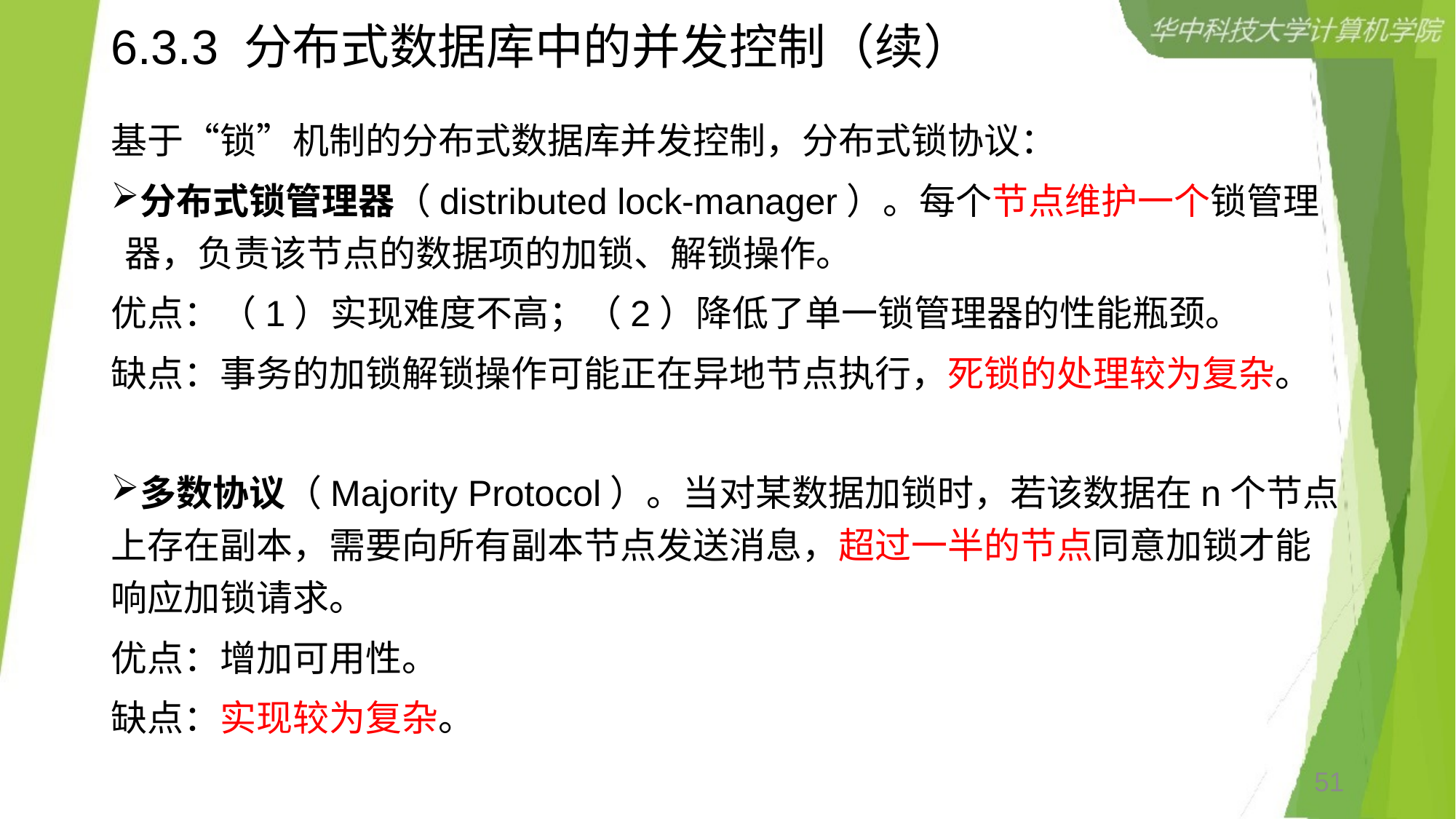

# 6.3.3 分布式数据库中的并发控制（续）
基于“锁”机制的分布式数据库并发控制，分布式锁协议：
分布式锁管理器（distributed lock-manager）。每个节点维护一个锁管理器，负责该节点的数据项的加锁、解锁操作。
优点：（1）实现难度不高；（2）降低了单一锁管理器的性能瓶颈。
缺点：事务的加锁解锁操作可能正在异地节点执行，死锁的处理较为复杂。

多数协议（Majority Protocol）。当对某数据加锁时，若该数据在n个节点上存在副本，需要向所有副本节点发送消息，超过一半的节点同意加锁才能响应加锁请求。
优点：增加可用性。
缺点：实现较为复杂。
51